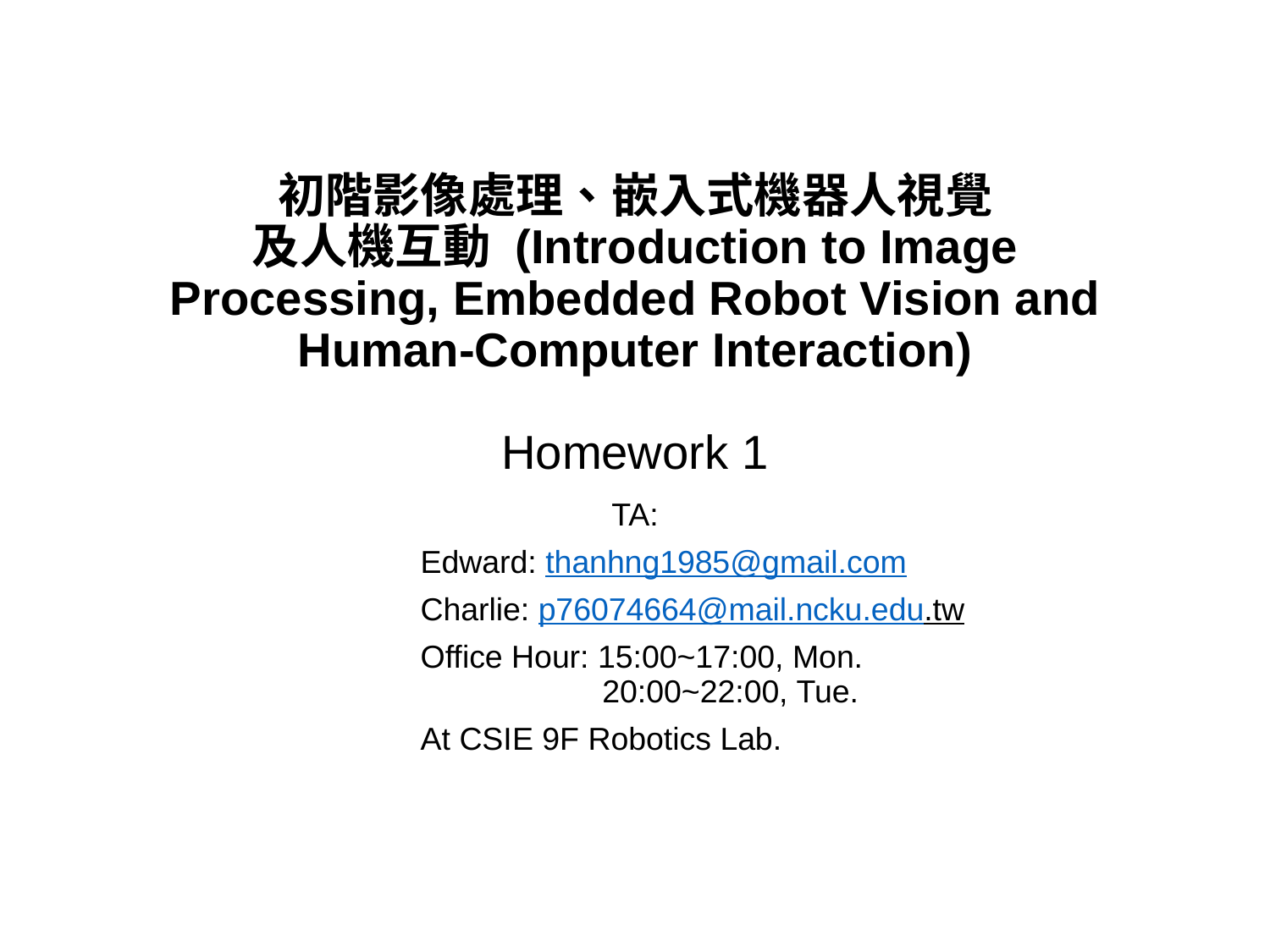

# 初階影像處理、嵌入式機器人視覺 及人機互動 (Introduction to Image Processing, Embedded Robot Vision and Human-Computer Interaction) Homework 1
TA:
Edward: thanhng1985@gmail.com
Charlie: p76074664@mail.ncku.edu.tw
Office Hour: 15:00~17:00, Mon.
                                                 20:00~22:00, Tue.
At CSIE 9F Robotics Lab.